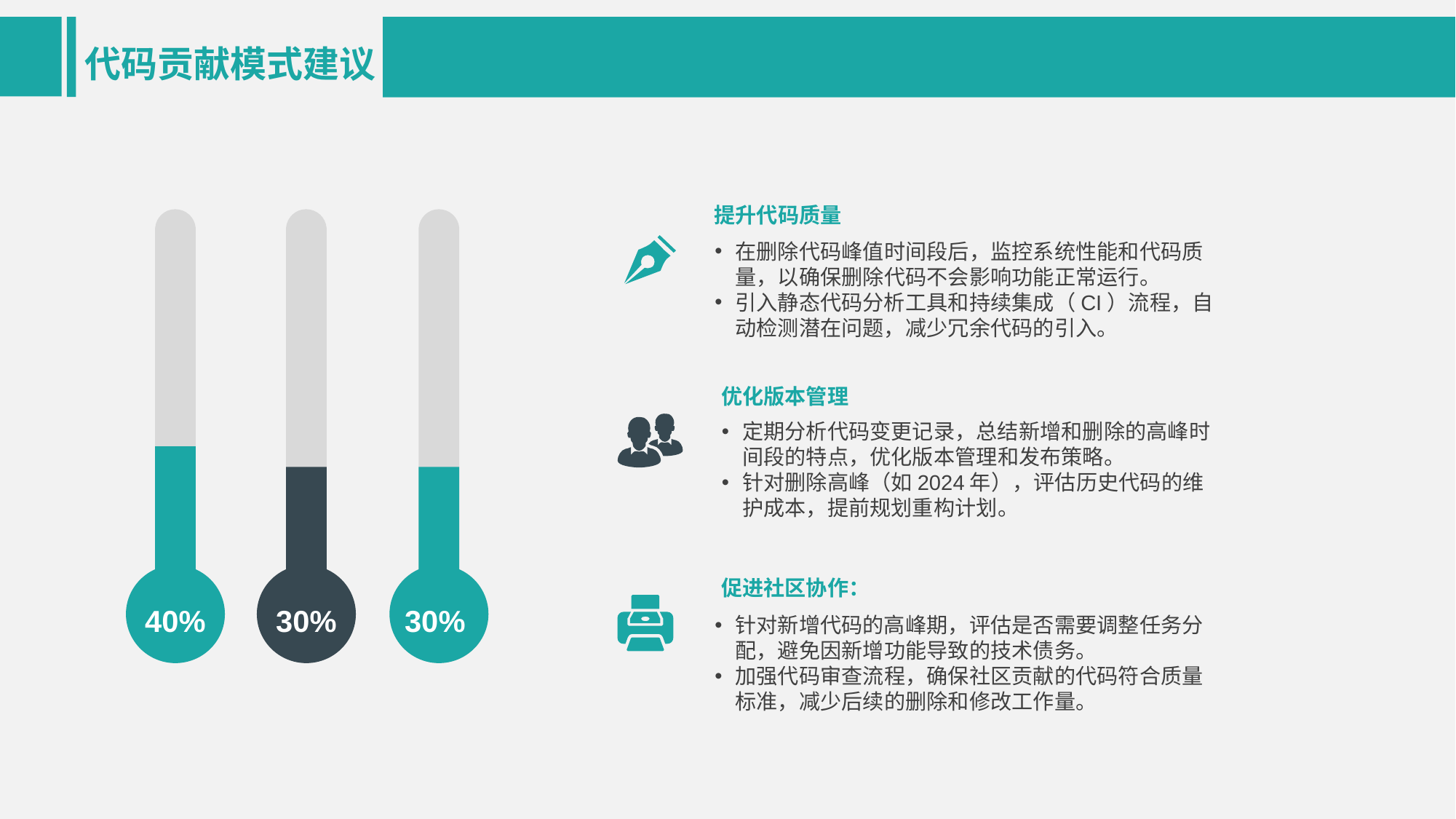

代码贡献模式建议
提升代码质量

40%

30%

30%
在删除代码峰值时间段后，监控系统性能和代码质量，以确保删除代码不会影响功能正常运行。
引入静态代码分析工具和持续集成（CI）流程，自动检测潜在问题，减少冗余代码的引入。

优化版本管理
定期分析代码变更记录，总结新增和删除的高峰时间段的特点，优化版本管理和发布策略。
针对删除高峰（如2024年），评估历史代码的维护成本，提前规划重构计划。

促进社区协作：

针对新增代码的高峰期，评估是否需要调整任务分配，避免因新增功能导致的技术债务。
加强代码审查流程，确保社区贡献的代码符合质量标准，减少后续的删除和修改工作量。